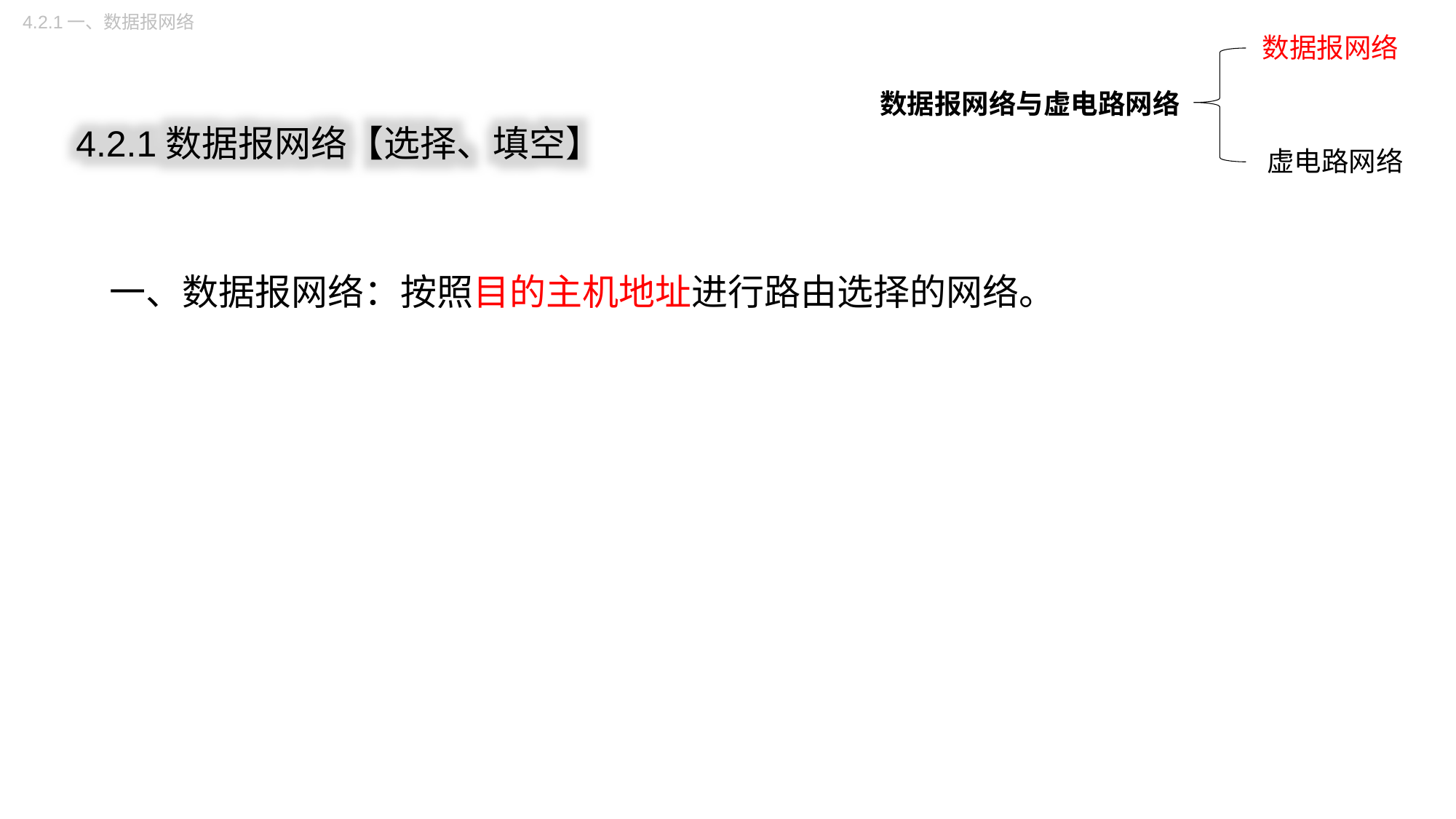

4.2.1一、数据报网络
数据报网络

数据报网络与虚电路网络
虚电路网络
4.2.1数据报网络【选择、填空】
一、数据报网络：按照目的主机地址进行路由选择的网络。